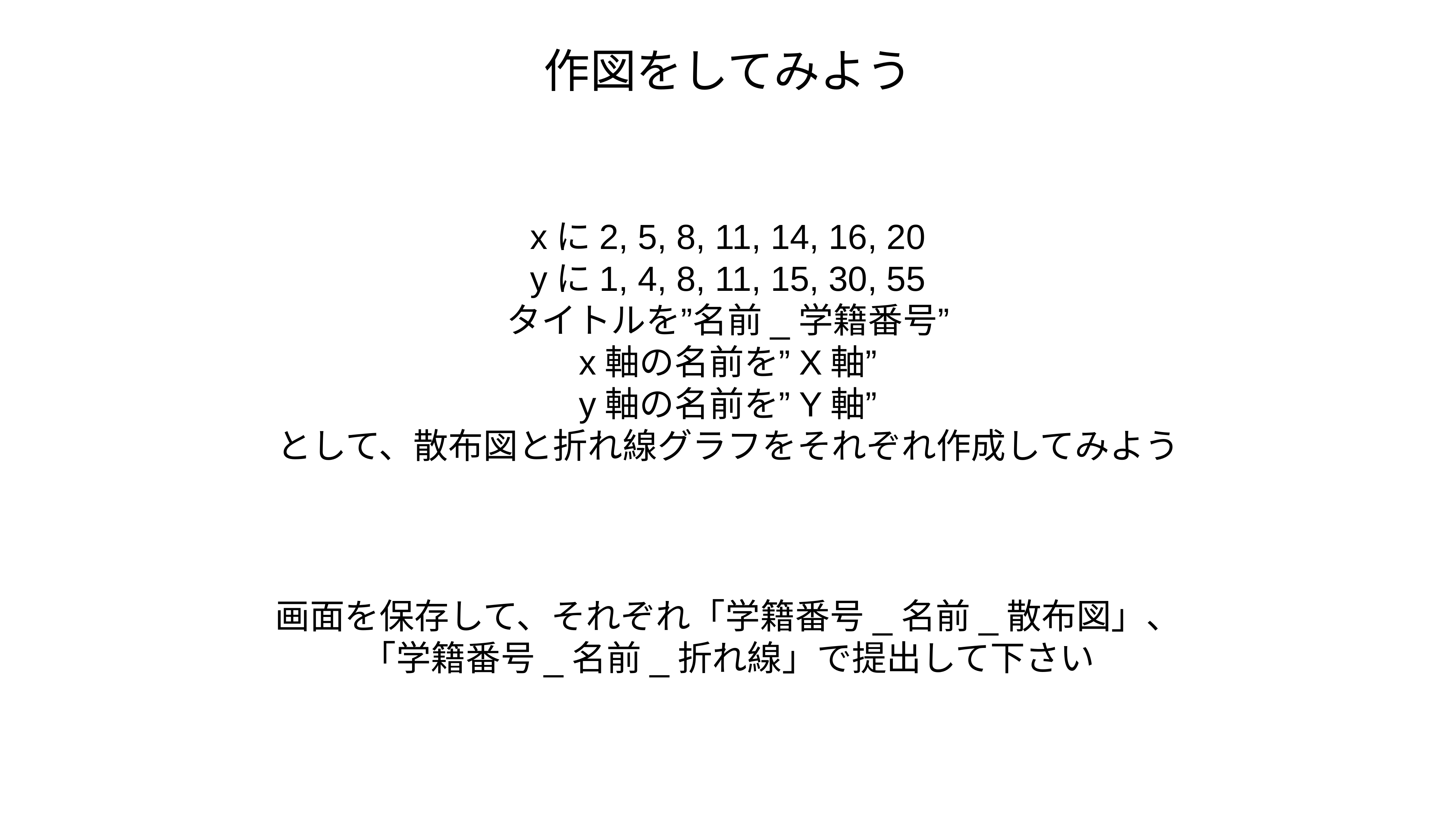

作図をしてみよう
xに2, 5, 8, 11, 14, 16, 20
yに1, 4, 8, 11, 15, 30, 55
タイトルを”名前_学籍番号”
x軸の名前を”X軸”
y軸の名前を”Y軸”
として、散布図と折れ線グラフをそれぞれ作成してみよう
画面を保存して、それぞれ「学籍番号_名前_散布図」、
「学籍番号_名前_折れ線」で提出して下さい